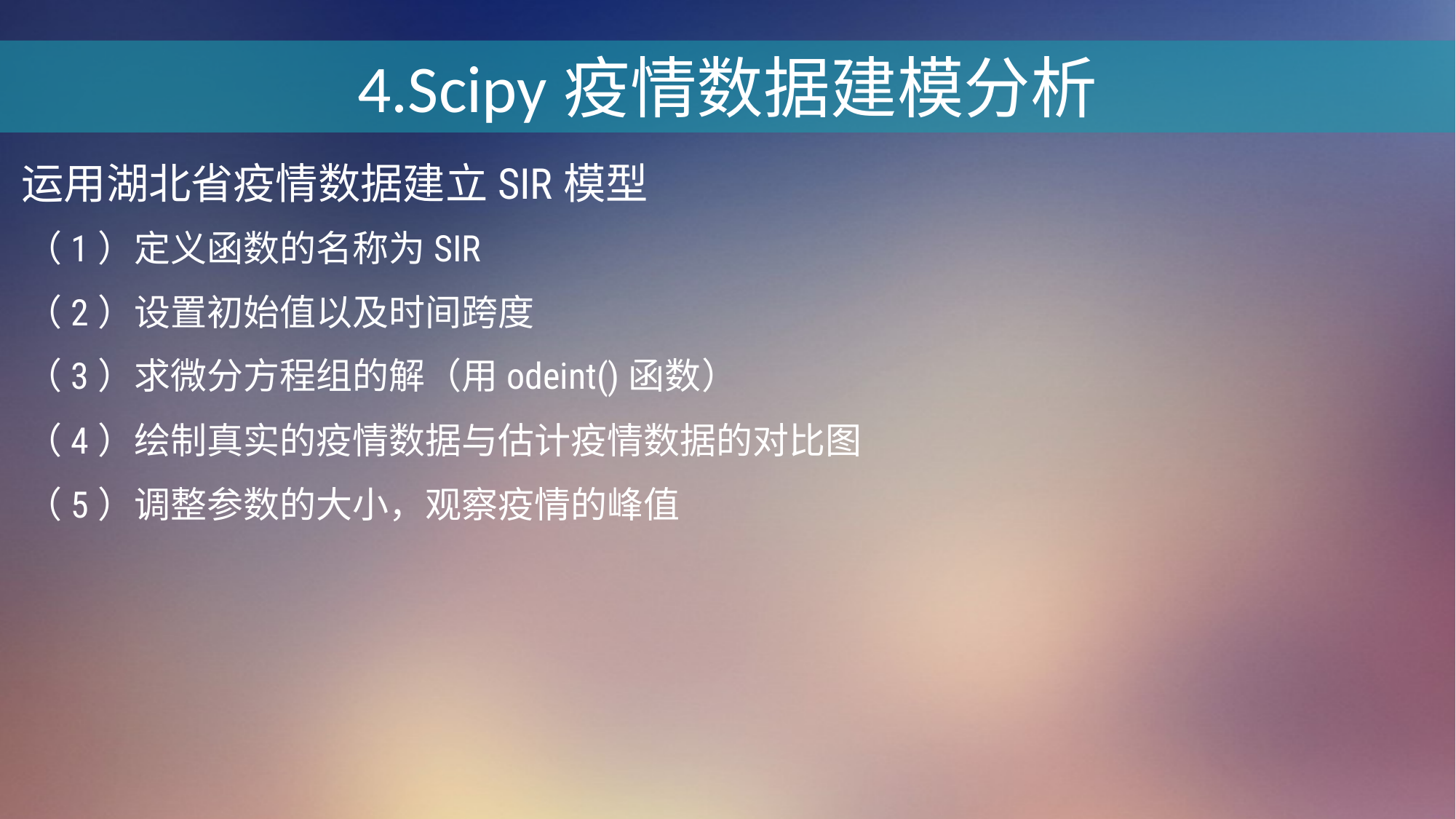

4.Scipy疫情数据建模分析

运用湖北省疫情数据建立SIR模型

（1）定义函数的名称为SIR
（2）设置初始值以及时间跨度
（3）求微分方程组的解（用odeint()函数）
（4）绘制真实的疫情数据与估计疫情数据的对比图
（5）调整参数的大小，观察疫情的峰值